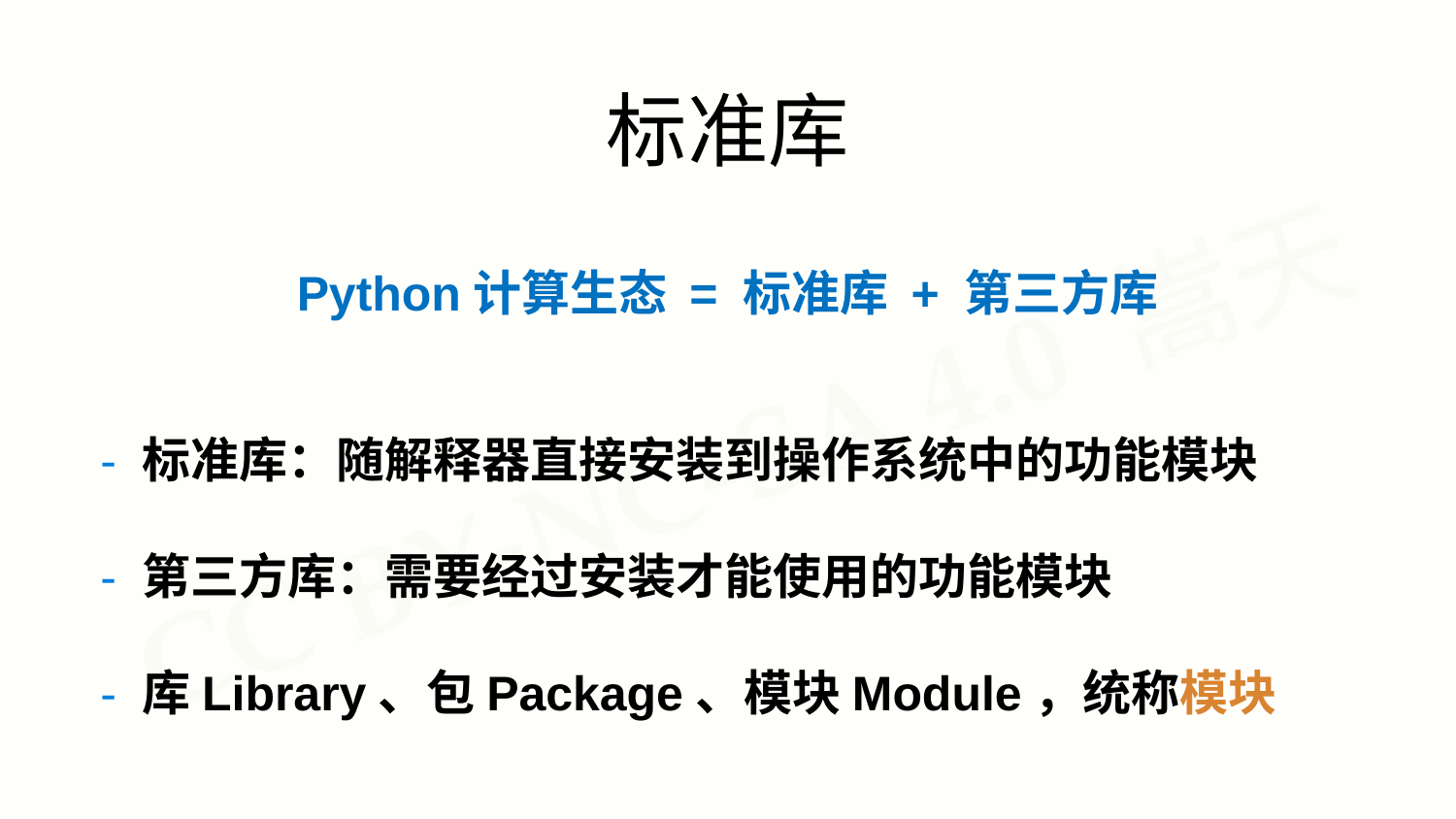

标准库
Python计算生态 = 标准库 + 第三方库
- 标准库：随解释器直接安装到操作系统中的功能模块
- 第三方库：需要经过安装才能使用的功能模块
- 库Library、包Package、模块Module，统称模块